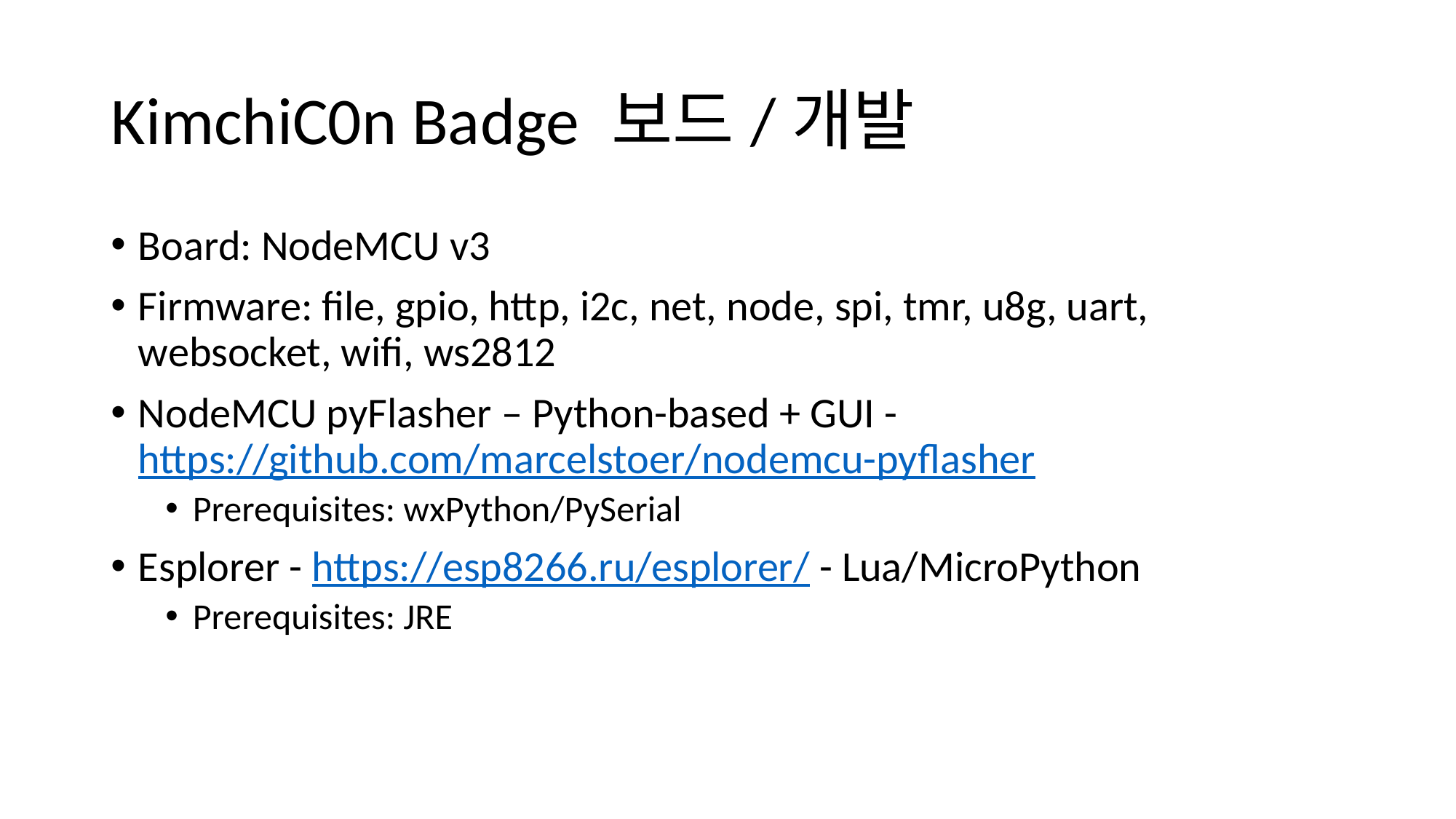

# KimchiC0n Badge 보드/개발
Board: NodeMCU v3
Firmware: file, gpio, http, i2c, net, node, spi, tmr, u8g, uart, websocket, wifi, ws2812
NodeMCU pyFlasher – Python-based + GUI - https://github.com/marcelstoer/nodemcu-pyflasher
Prerequisites: wxPython/PySerial
Esplorer - https://esp8266.ru/esplorer/ - Lua/MicroPython
Prerequisites: JRE